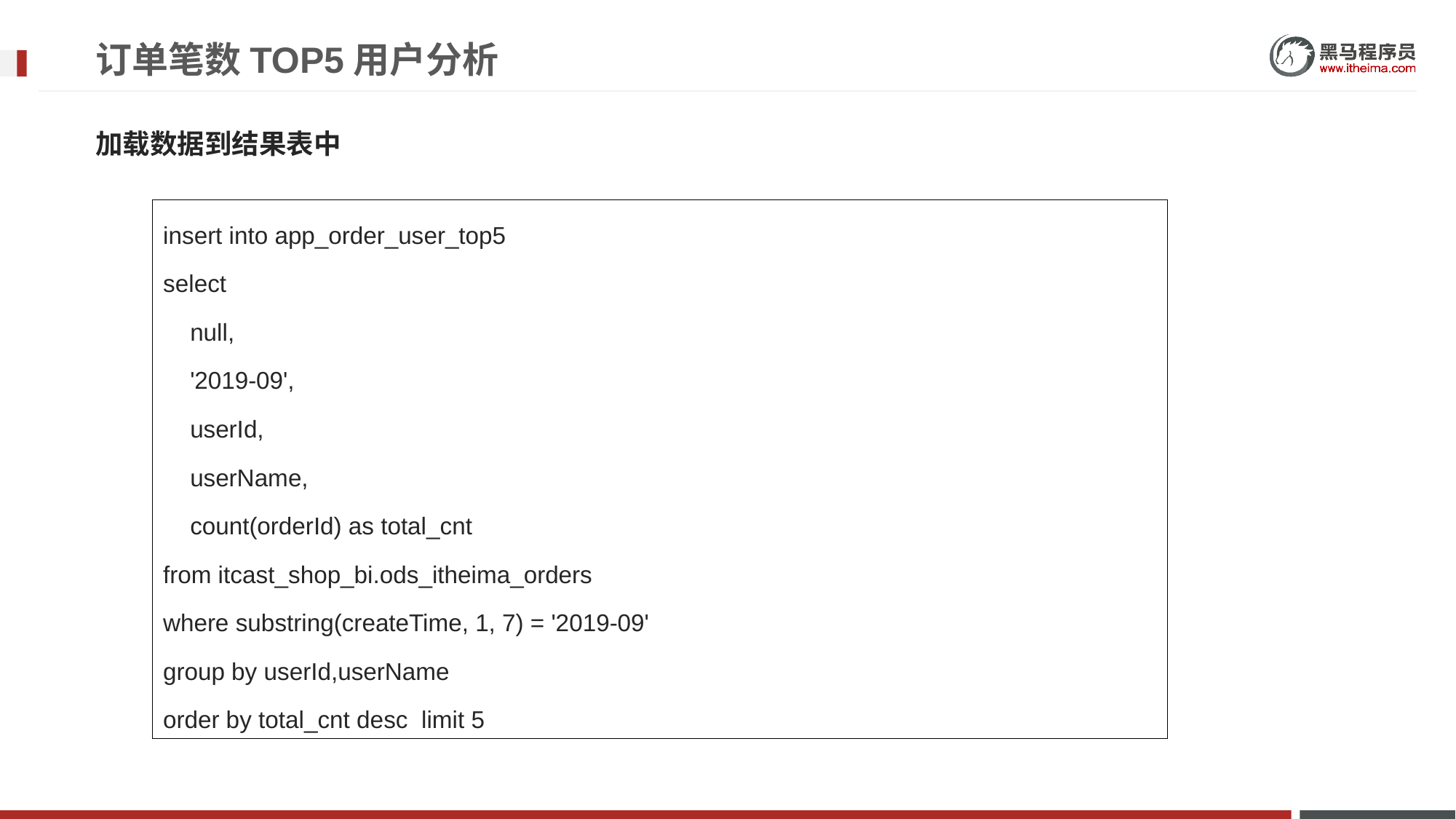

# 订单笔数TOP5用户分析
加载数据到结果表中
insert into app_order_user_top5
select
    null,
    '2019-09',
    userId,
    userName,
    count(orderId) as total_cnt
from itcast_shop_bi.ods_itheima_orders
where substring(createTime, 1, 7) = '2019-09'
group by userId,userName
order by total_cnt desc  limit 5